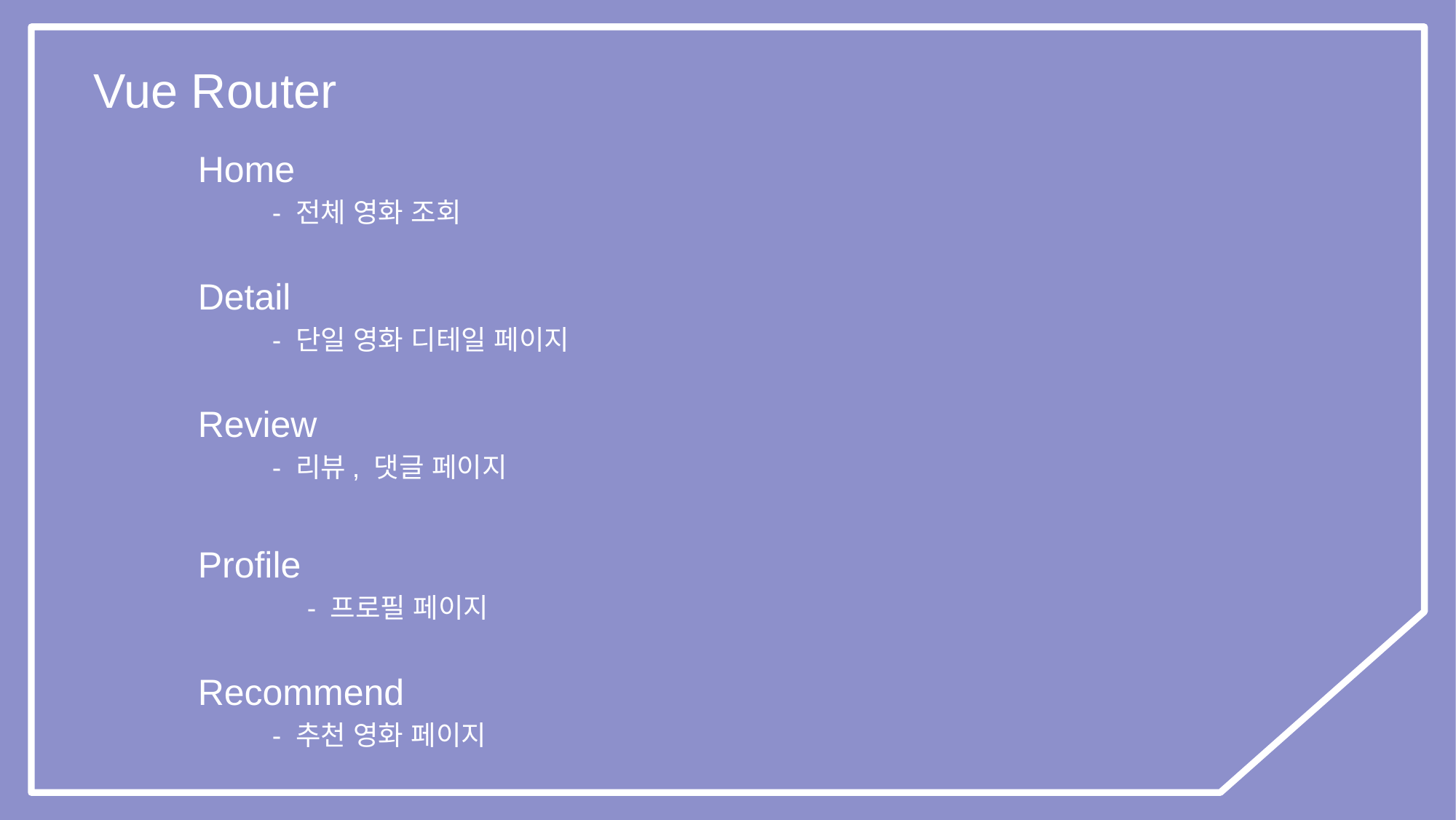

Vue Router
Home
- 전체 영화 조회

Detail
- 단일 영화 디테일 페이지

Review
- 리뷰, 댓글 페이지

Profile
	- 프로필 페이지

Recommend
- 추천 영화 페이지